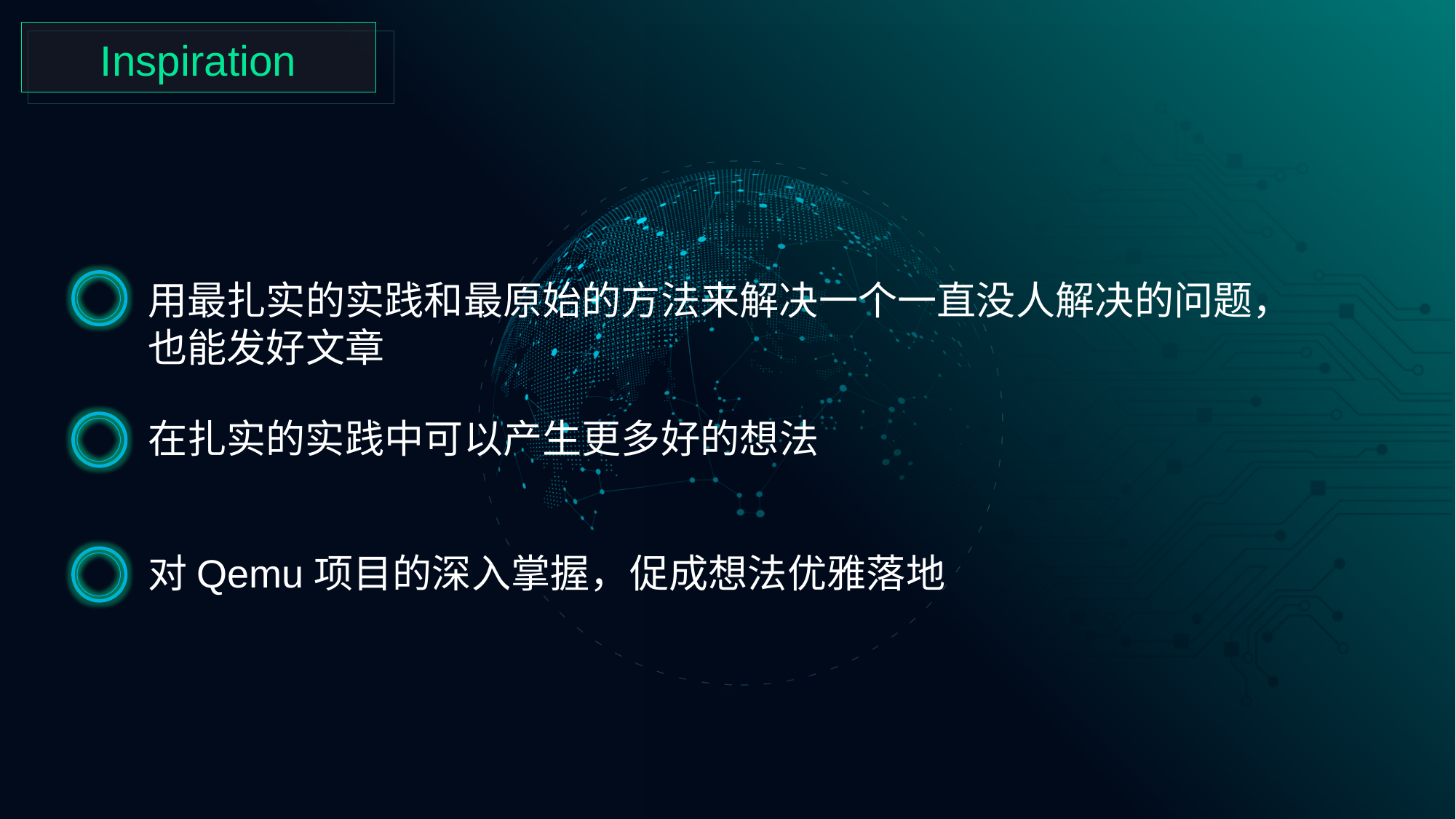

Inspiration

用最扎实的实践和最原始的方法来解决一个一直没人解决的问题，也能发好文章

在扎实的实践中可以产生更多好的想法

对Qemu项目的深入掌握，促成想法优雅落地